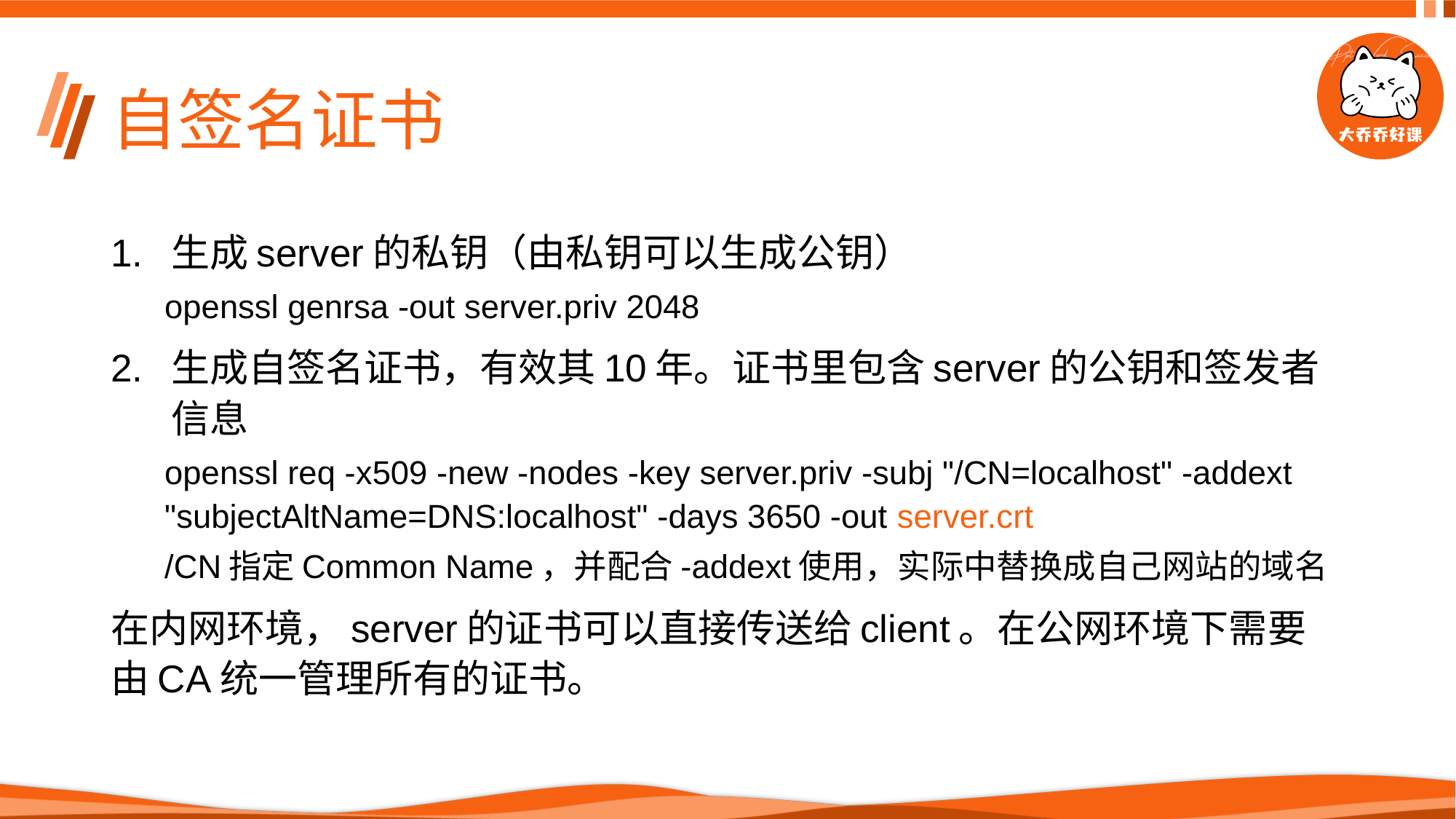

# 自签名证书
生成server的私钥（由私钥可以生成公钥）
openssl genrsa -out server.priv 2048
生成自签名证书，有效其10年。证书里包含server的公钥和签发者信息
openssl req -x509 -new -nodes -key server.priv -subj "/CN=localhost" -addext "subjectAltName=DNS:localhost" -days 3650 -out server.crt
/CN指定Common Name，并配合-addext使用，实际中替换成自己网站的域名
在内网环境，server的证书可以直接传送给client。在公网环境下需要由CA统一管理所有的证书。